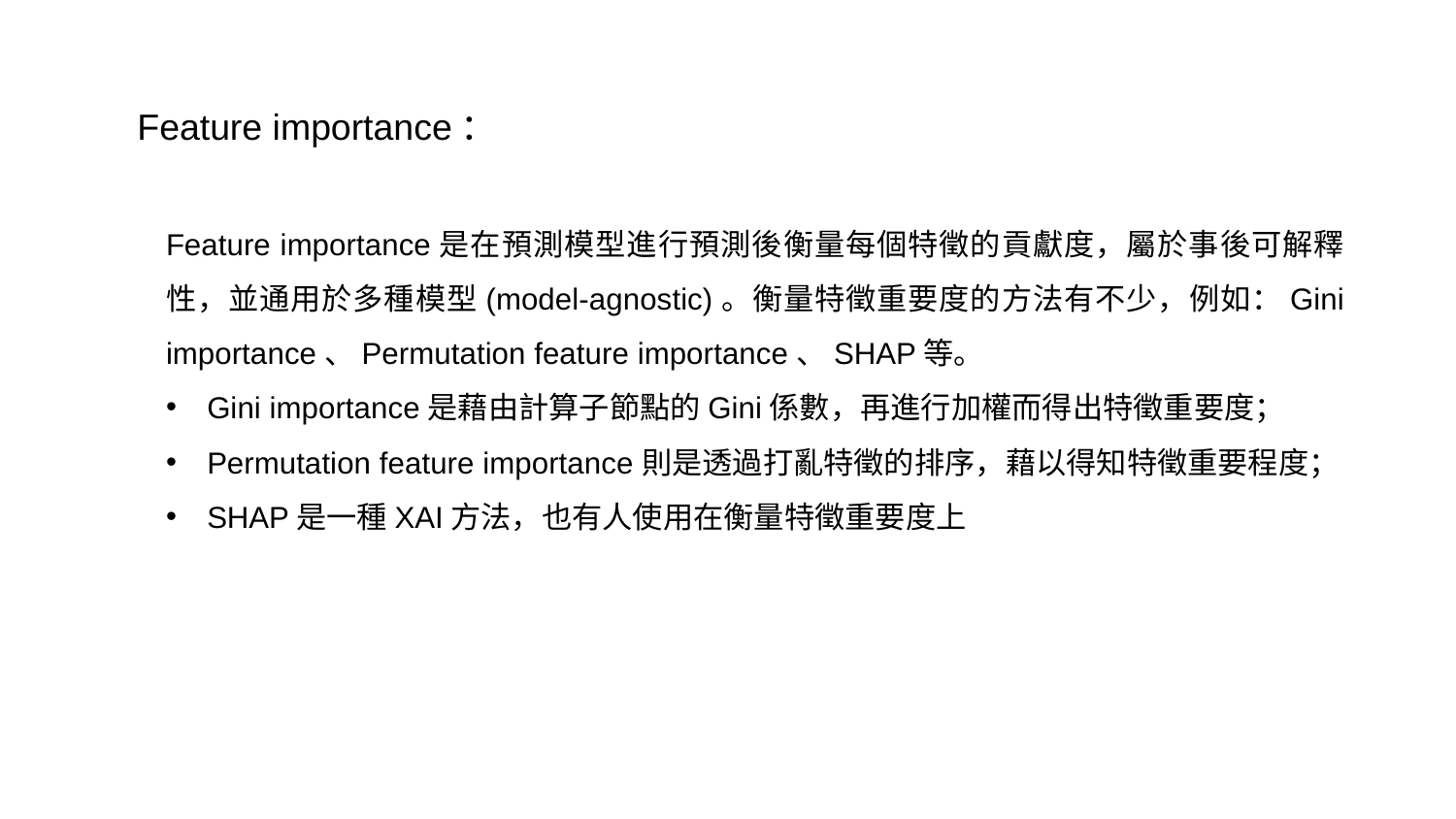

Feature importance：
Feature importance是在預測模型進行預測後衡量每個特徵的貢獻度，屬於事後可解釋性，並通用於多種模型(model-agnostic)。衡量特徵重要度的方法有不少，例如：Gini importance、Permutation feature importance、SHAP等。
Gini importance是藉由計算子節點的Gini係數，再進行加權而得出特徵重要度；
Permutation feature importance則是透過打亂特徵的排序，藉以得知特徵重要程度；
SHAP是一種XAI方法，也有人使用在衡量特徵重要度上